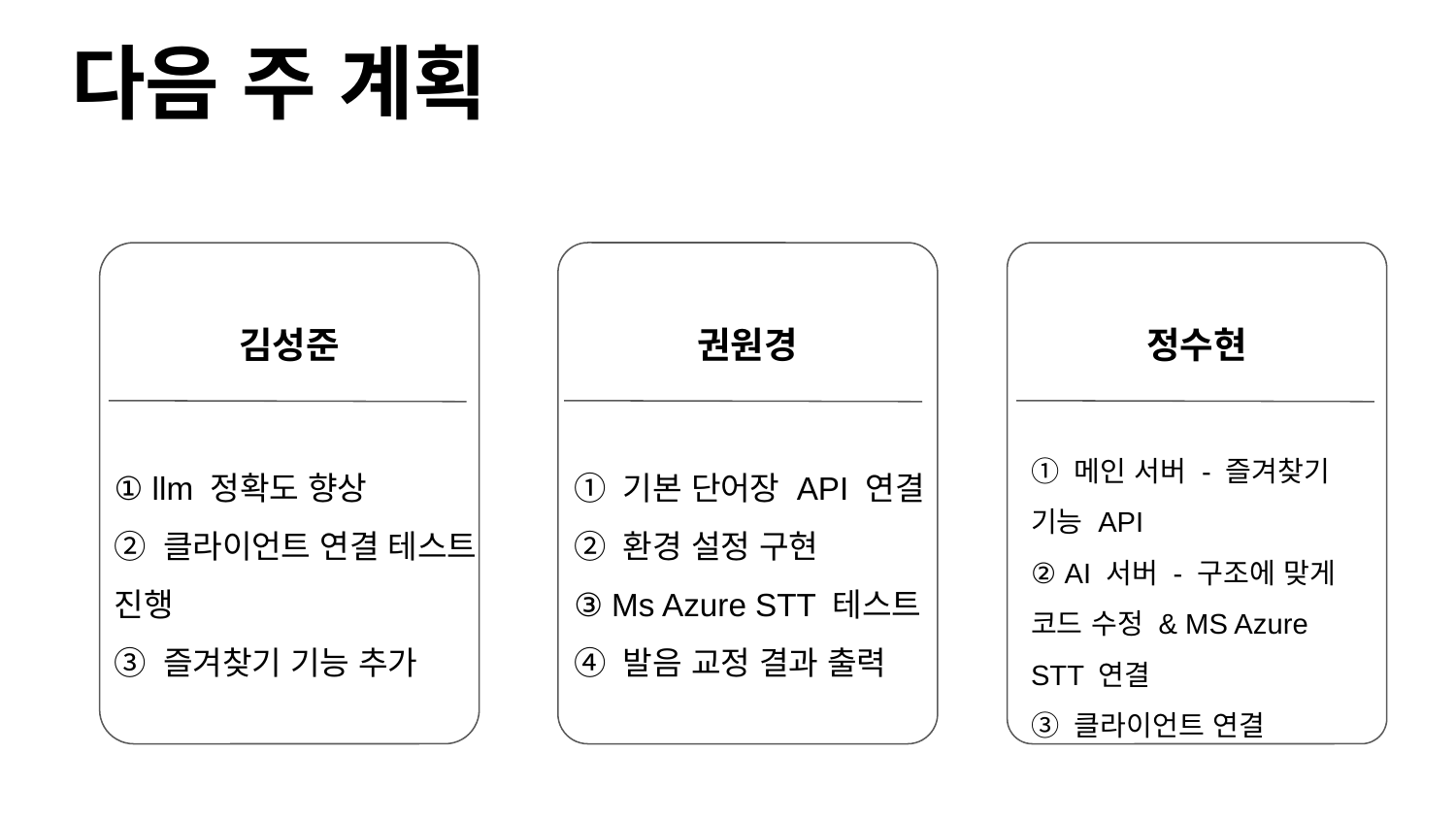

# 다음 주 계획

김성준
권원경
정수현
① 메인 서버 - 즐겨찾기 기능 API
② AI 서버 - 구조에 맞게 코드 수정 & MS Azure STT 연결
③ 클라이언트 연결
① llm 정확도 향상
② 클라이언트 연결 테스트 진행
③ 즐겨찾기 기능 추가
① 기본 단어장 API 연결
② 환경 설정 구현
③ Ms Azure STT 테스트
④ 발음 교정 결과 출력